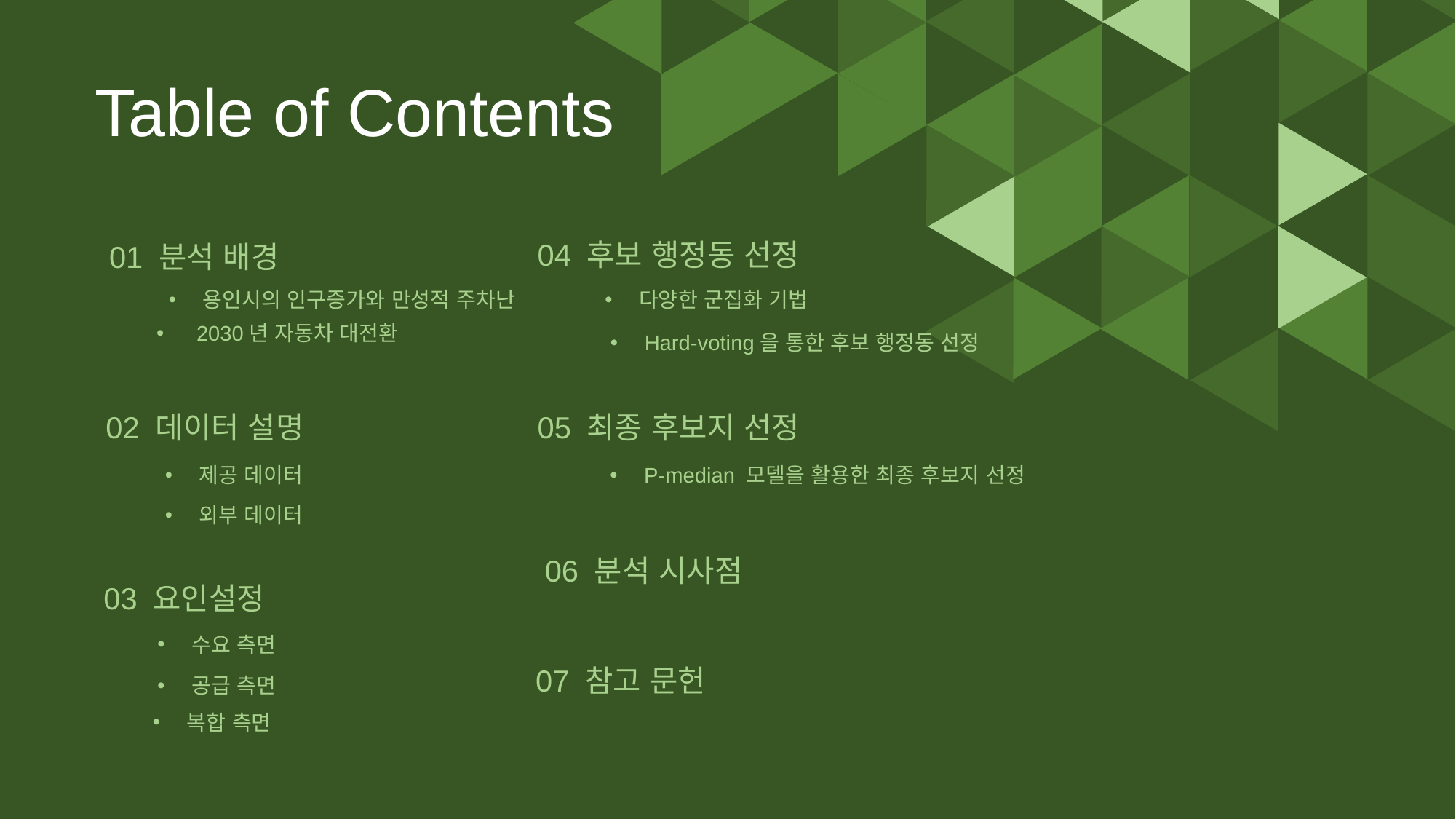

Table of Contents

04 후보 행정동 선정
01 분석 배경

다양한 군집화 기법
용인시의 인구증가와 만성적 주차난

 2030년 자동차 대전환
Hard-voting을 통한 후보 행정동 선정

02 데이터 설명
05 최종 후보지 선정
제공 데이터
P-median 모델을 활용한 최종 후보지 선정
외부 데이터
06 분석 시사점
03 요인설정
수요 측면
07 참고 문헌
공급 측면
복합 측면